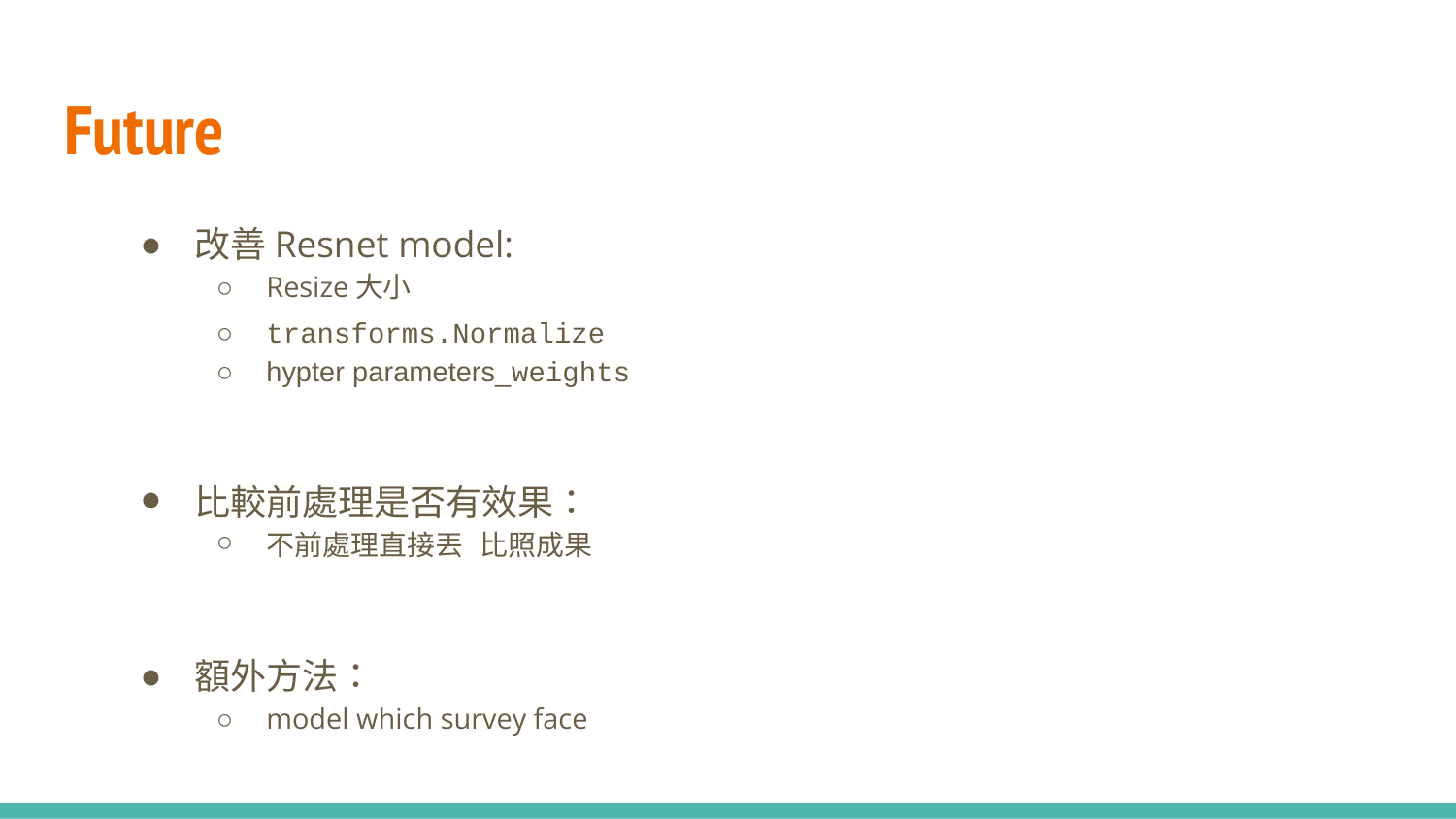

# Future
改善Resnet model:
Resize大小
transforms.Normalize
hypter parameters_weights

比較前處理是否有效果：
不前處理直接丟 比照成果

額外方法：
model which survey face